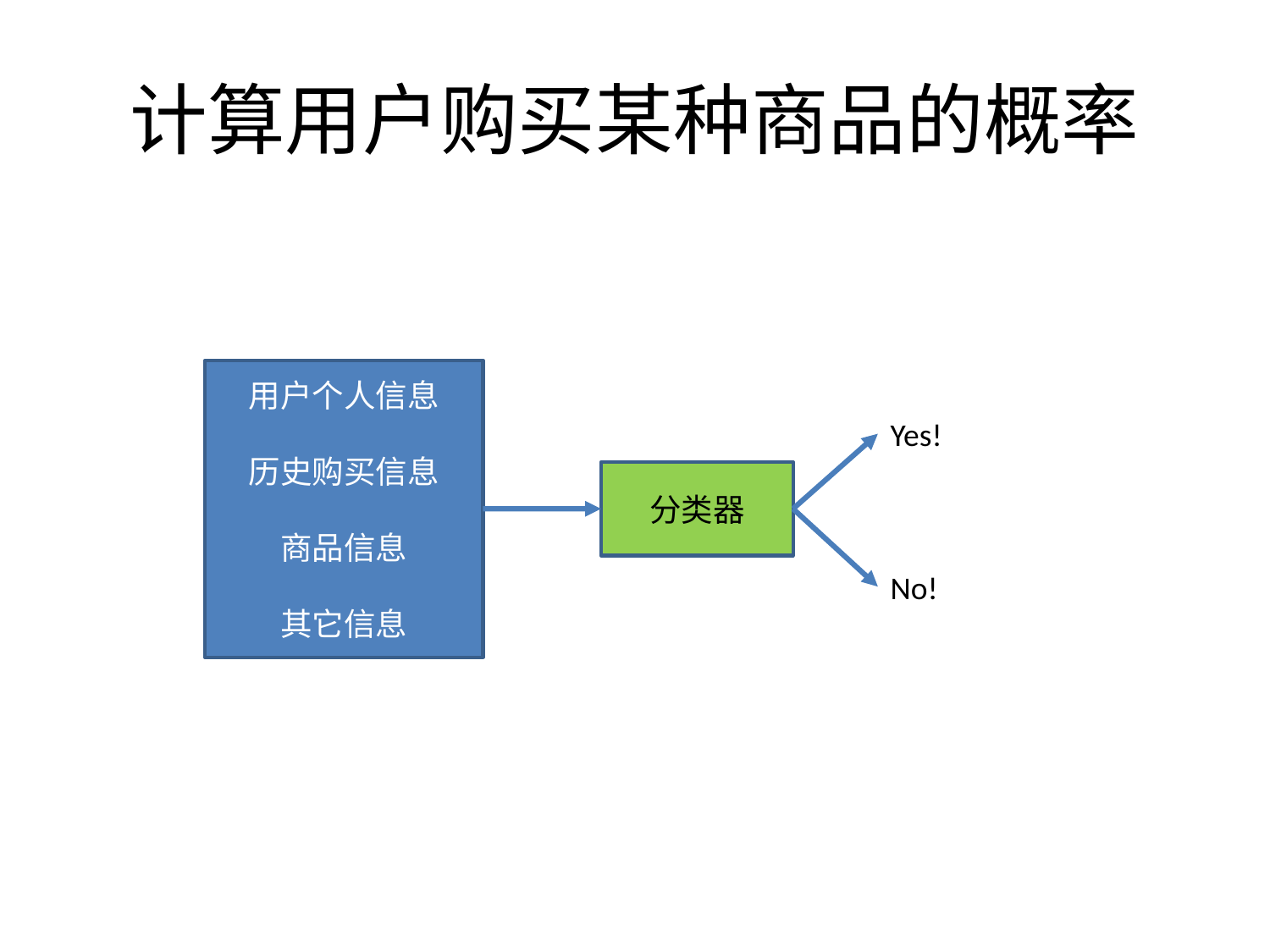

# 计算用户购买某种商品的概率
用户个人信息

历史购买信息

商品信息

其它信息
Yes!
分类器
No!